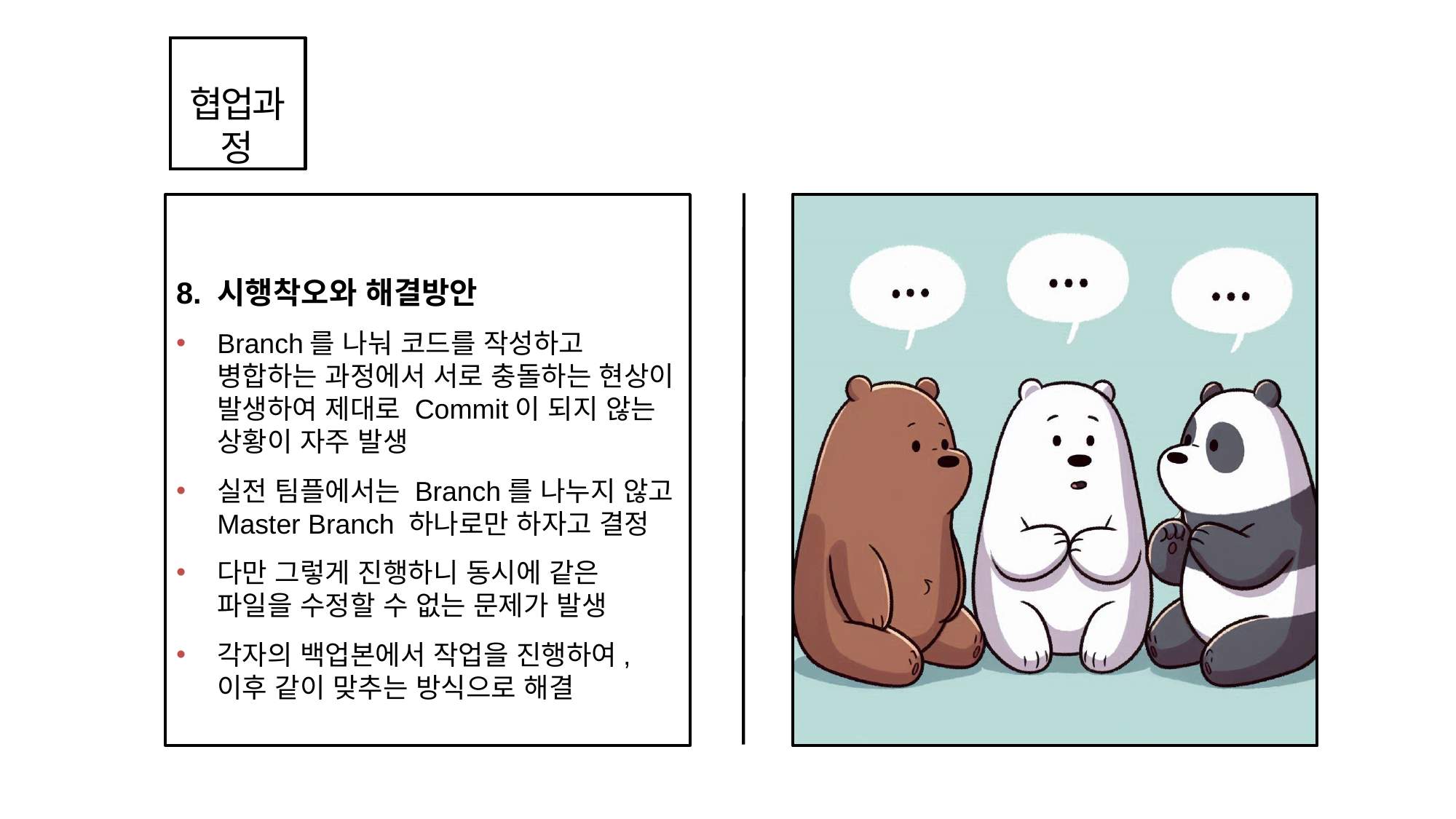

협업과정

8. 시행착오와 해결방안
Branch를 나눠 코드를 작성하고 병합하는 과정에서 서로 충돌하는 현상이 발생하여 제대로 Commit이 되지 않는 상황이 자주 발생
실전 팀플에서는 Branch를 나누지 않고 Master Branch 하나로만 하자고 결정
다만 그렇게 진행하니 동시에 같은 파일을 수정할 수 없는 문제가 발생
각자의 백업본에서 작업을 진행하여, 이후 같이 맞추는 방식으로 해결